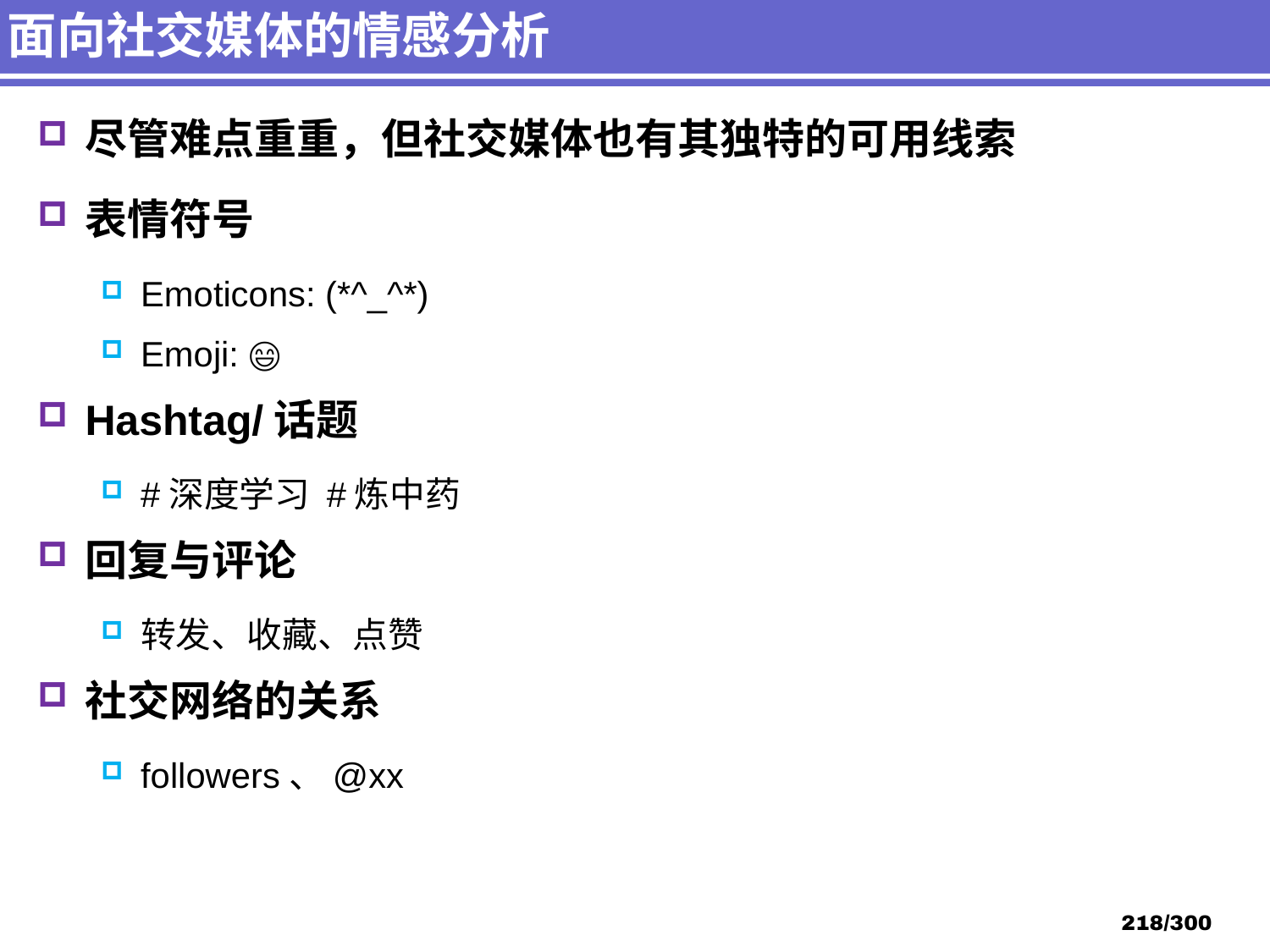

# 面向社交媒体的情感分析
尽管难点重重，但社交媒体也有其独特的可用线索
表情符号
Emoticons: (*^_^*)
Emoji: 😄
Hashtag/话题
#深度学习 #炼中药
回复与评论
转发、收藏、点赞
社交网络的关系
followers、@xx
218/300